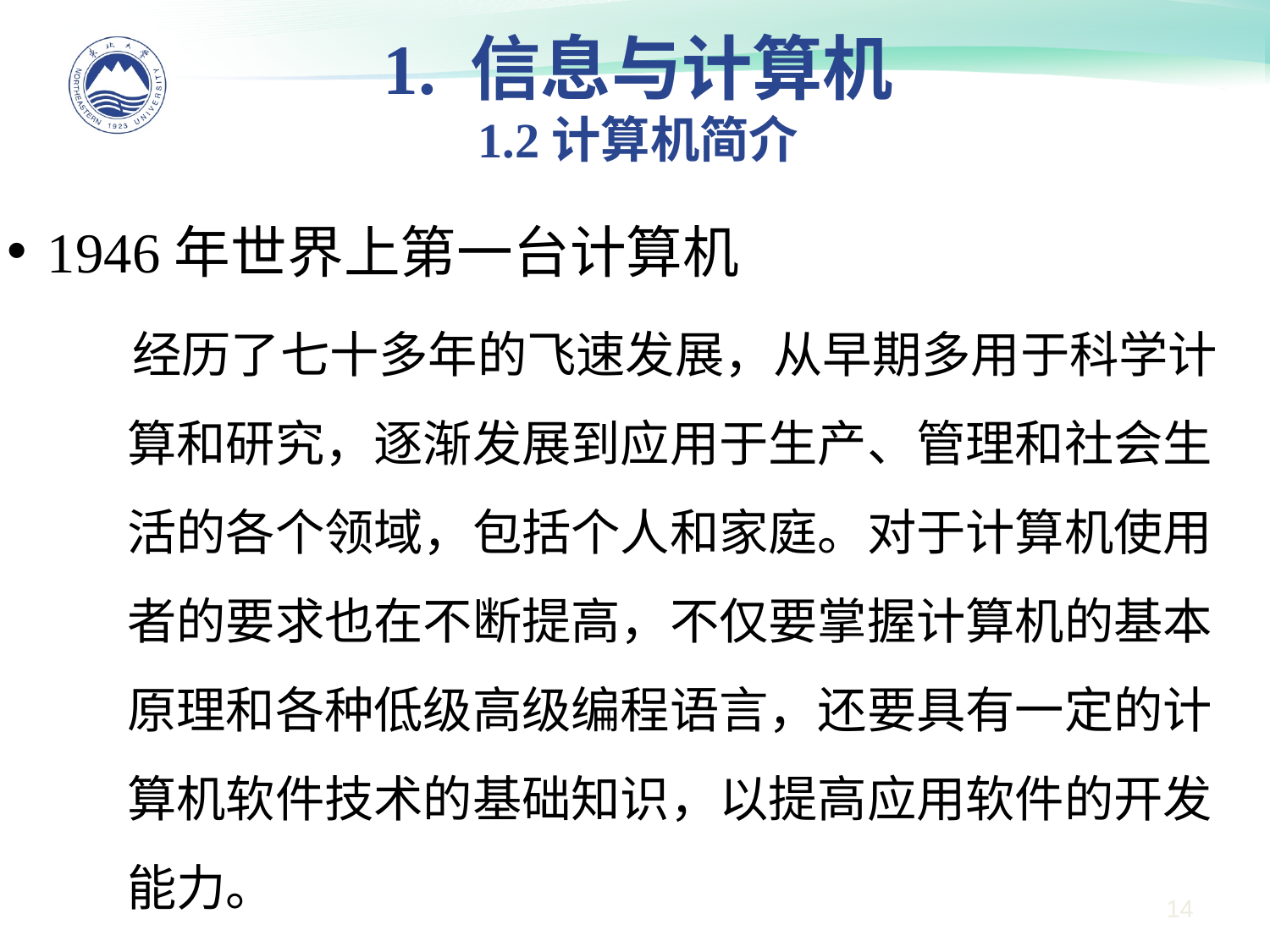

1. 信息与计算机
1.2计算机简介
1946年世界上第一台计算机
   经历了七十多年的飞速发展，从早期多用于科学计算和研究，逐渐发展到应用于生产、管理和社会生活的各个领域，包括个人和家庭。对于计算机使用者的要求也在不断提高，不仅要掌握计算机的基本原理和各种低级高级编程语言，还要具有一定的计算机软件技术的基础知识，以提高应用软件的开发能力。
14